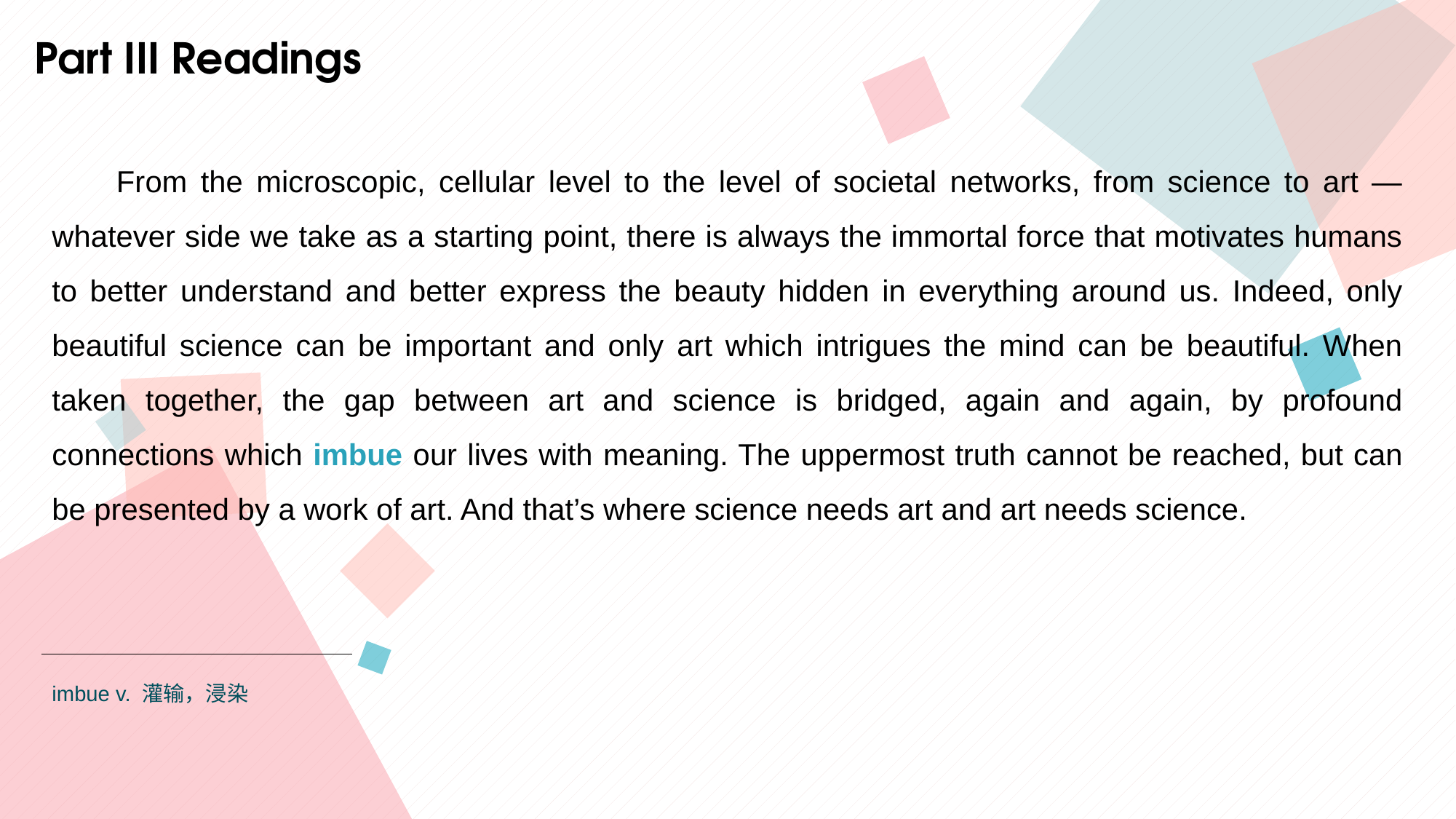

Part III Readings
     From the microscopic, cellular level to the level of societal networks, from science to art — whatever side we take as a starting point, there is always the immortal force that motivates humans to better understand and better express the beauty hidden in everything around us. Indeed, only beautiful science can be important and only art which intrigues the mind can be beautiful. When taken together, the gap between art and science is bridged, again and again, by profound connections which imbue our lives with meaning. The uppermost truth cannot be reached, but can be presented by a work of art. And that’s where science needs art and art needs science.
imbue v. 灌输，浸染